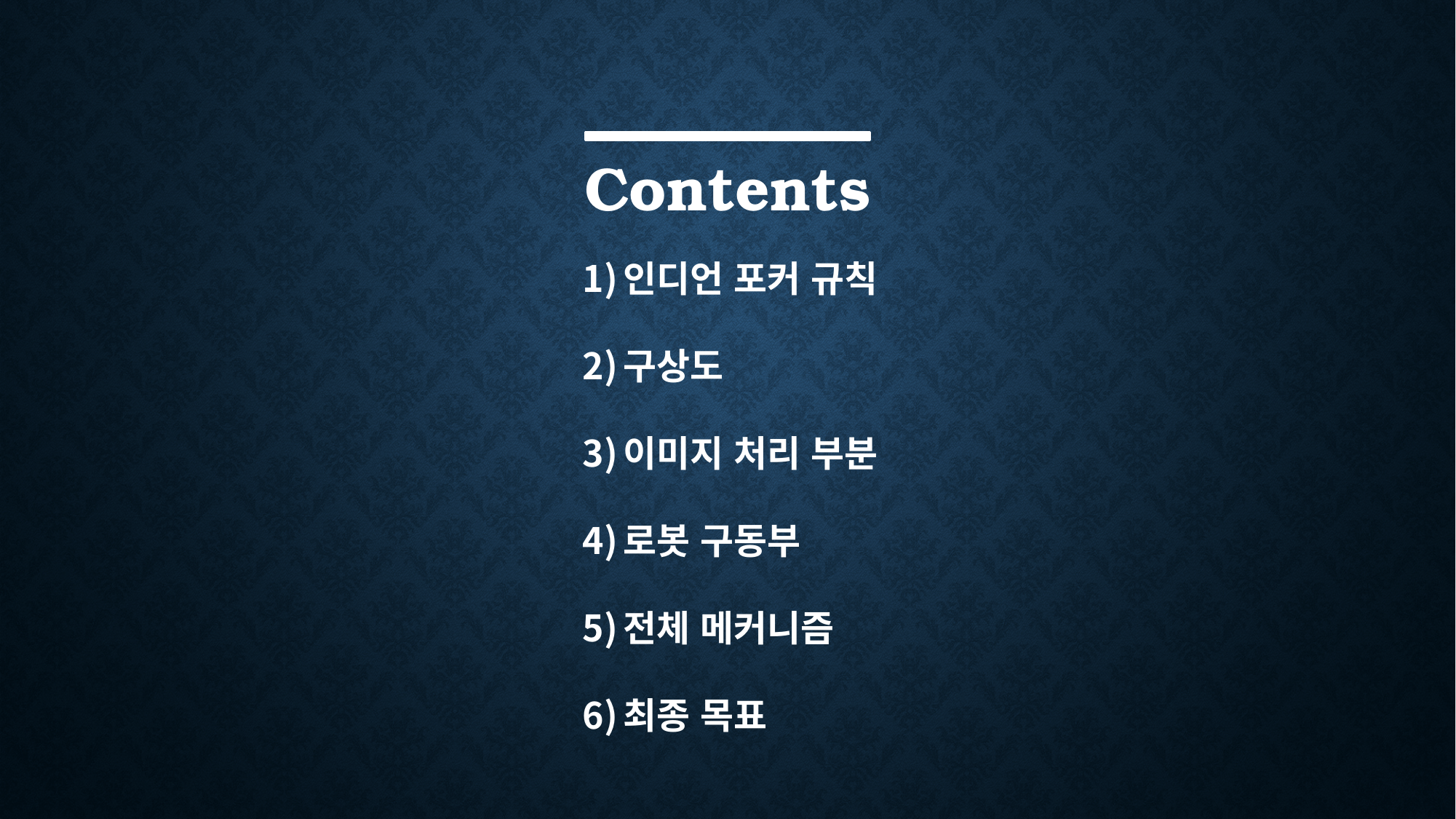

Contents
인디언 포커 규칙

구상도

이미지 처리 부분

로봇 구동부

전체 메커니즘

최종 목표